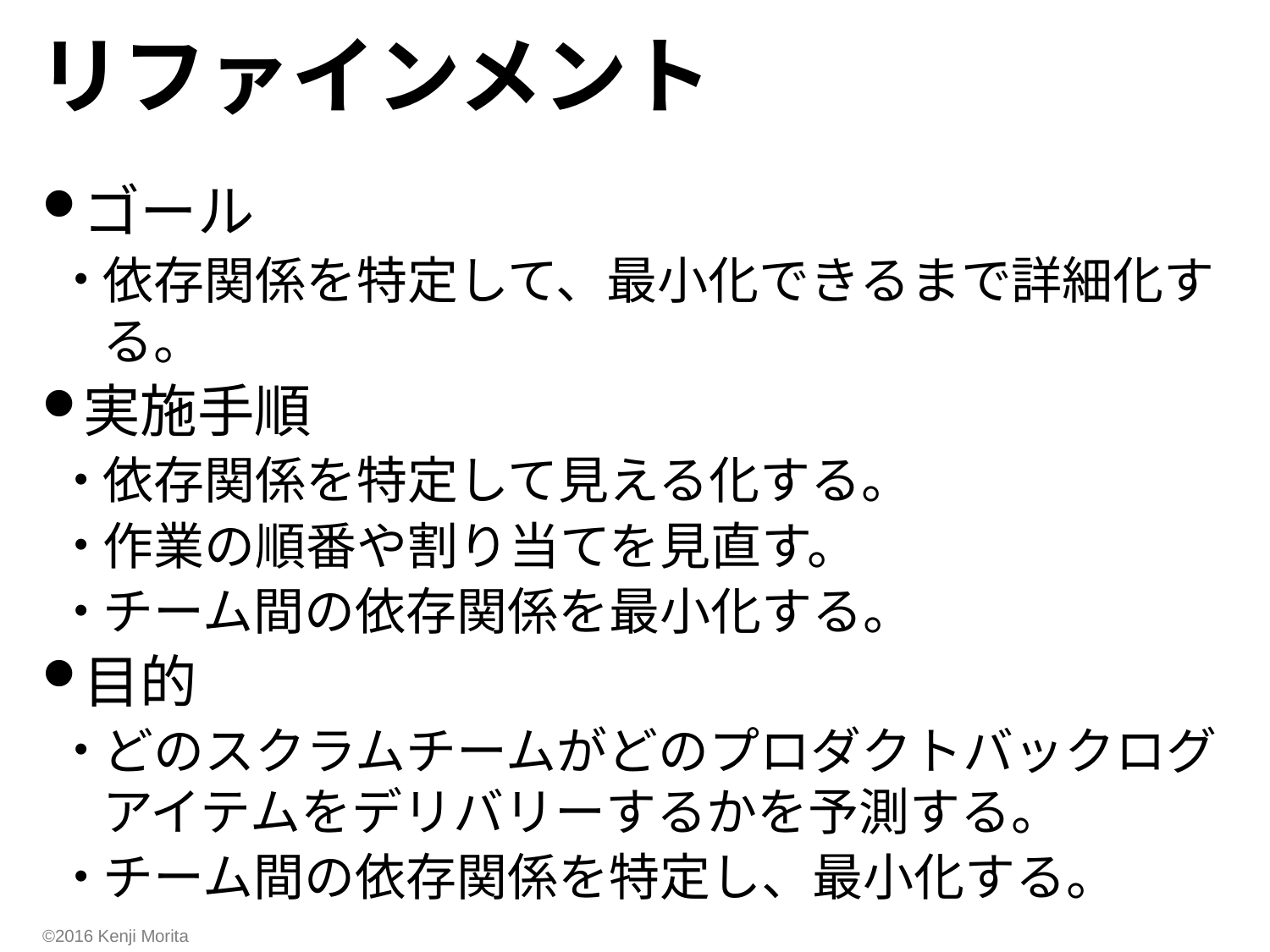

# リファインメント
ゴール
依存関係を特定して、最小化できるまで詳細化する。
実施手順
依存関係を特定して見える化する。
作業の順番や割り当てを見直す。
チーム間の依存関係を最小化する。
目的
どのスクラムチームがどのプロダクトバックログアイテムをデリバリーするかを予測する。
チーム間の依存関係を特定し、最小化する。